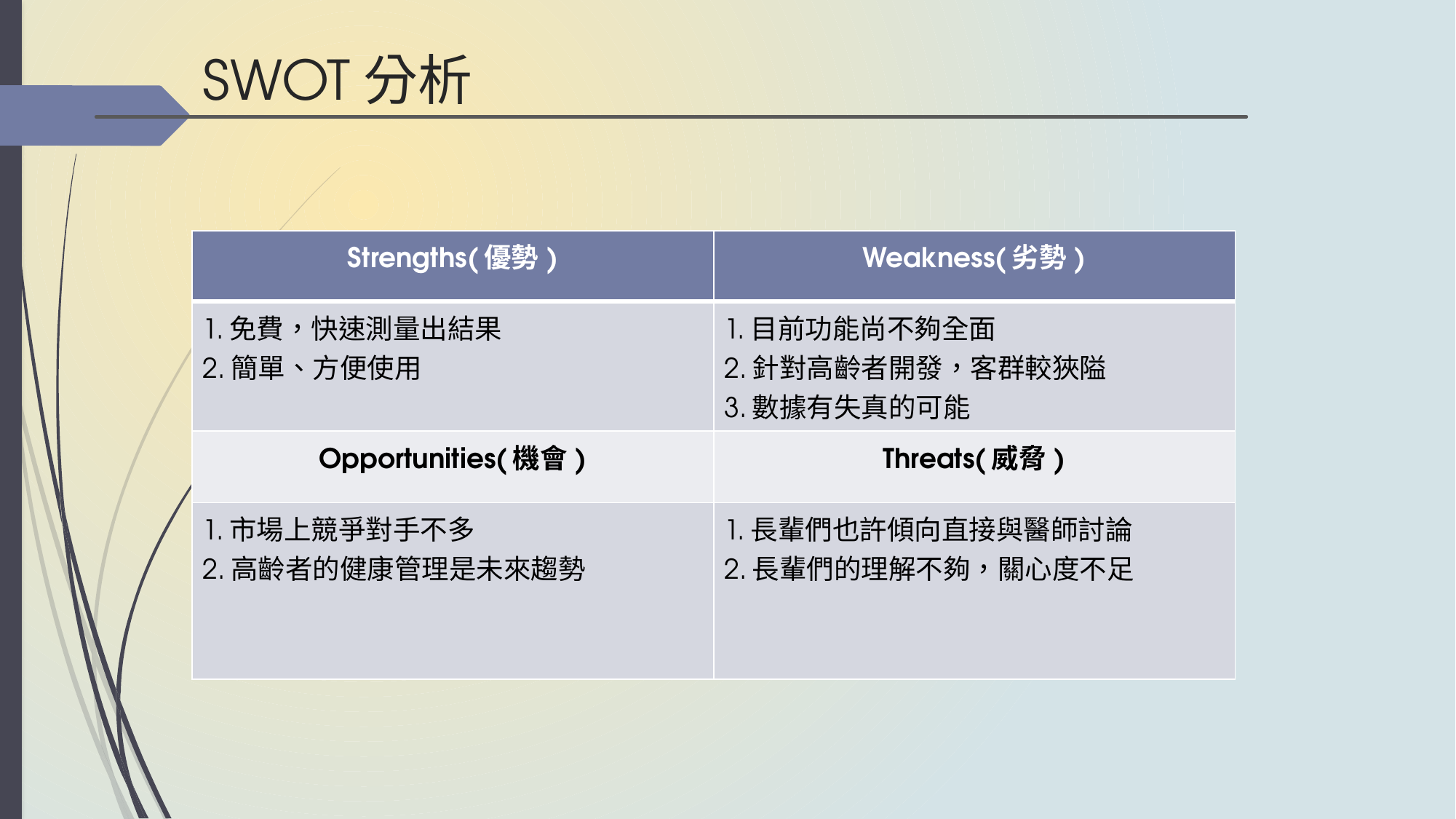

# SWOT分析
| Strengths(優勢) | Weakness(劣勢) |
| --- | --- |
| 1.免費，快速測量出結果 2.簡單、方便使用 | 1.目前功能尚不夠全面 2.針對高齡者開發，客群較狹隘 3.數據有失真的可能 |
| Opportunities(機會) | Threats(威脅) |
| 1.市場上競爭對手不多 2.高齡者的健康管理是未來趨勢 | 1.長輩們也許傾向直接與醫師討論 2.長輩們的理解不夠，關心度不足 |